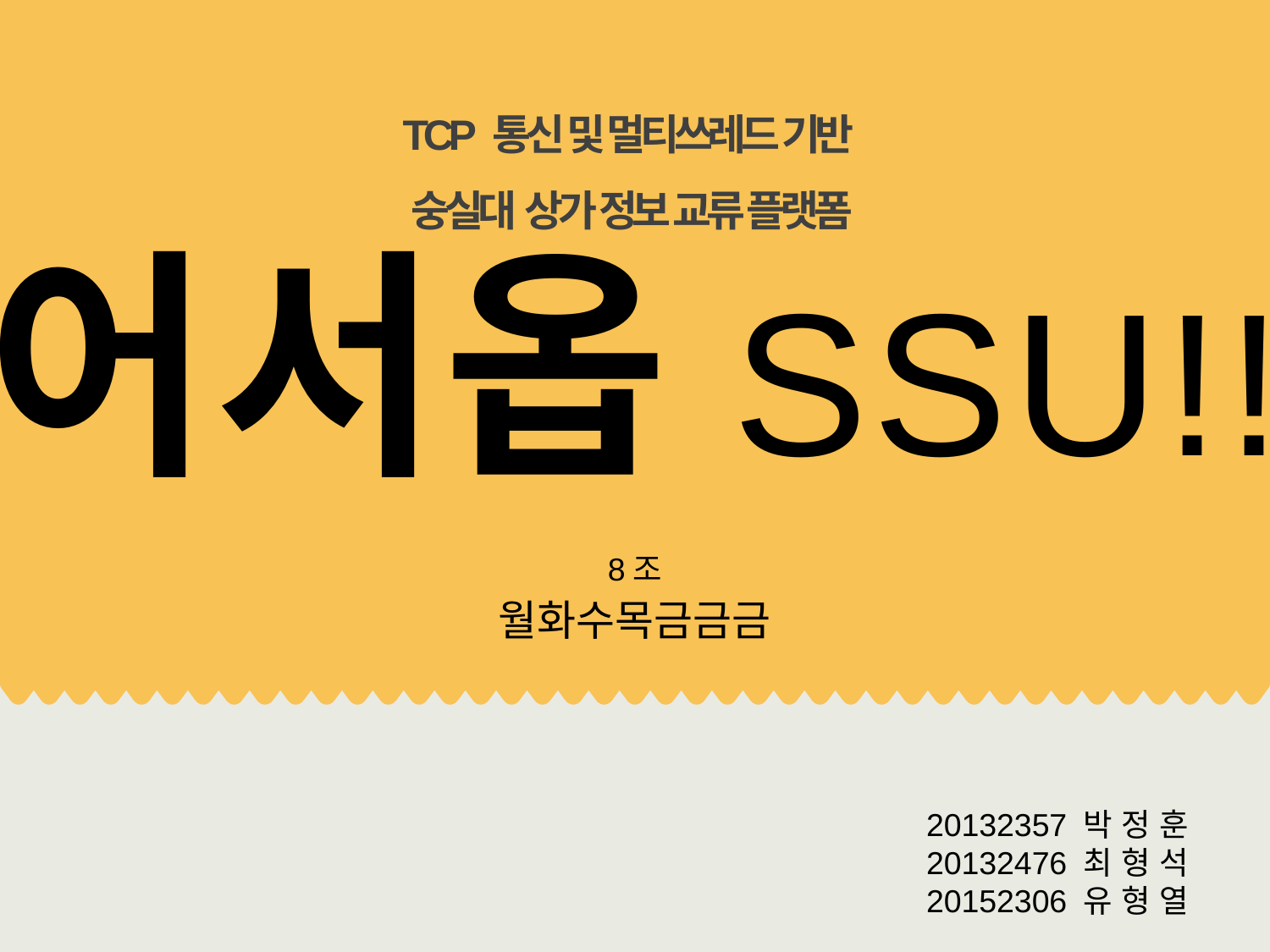

TCP 통신 및 멀티쓰레드 기반
숭실대  상가 정보 교류 플랫폼

어서옵SSU!!
8조

월화수목금금금

20132357 박 정 훈
20132476 최 형 석
20152306 유 형 열